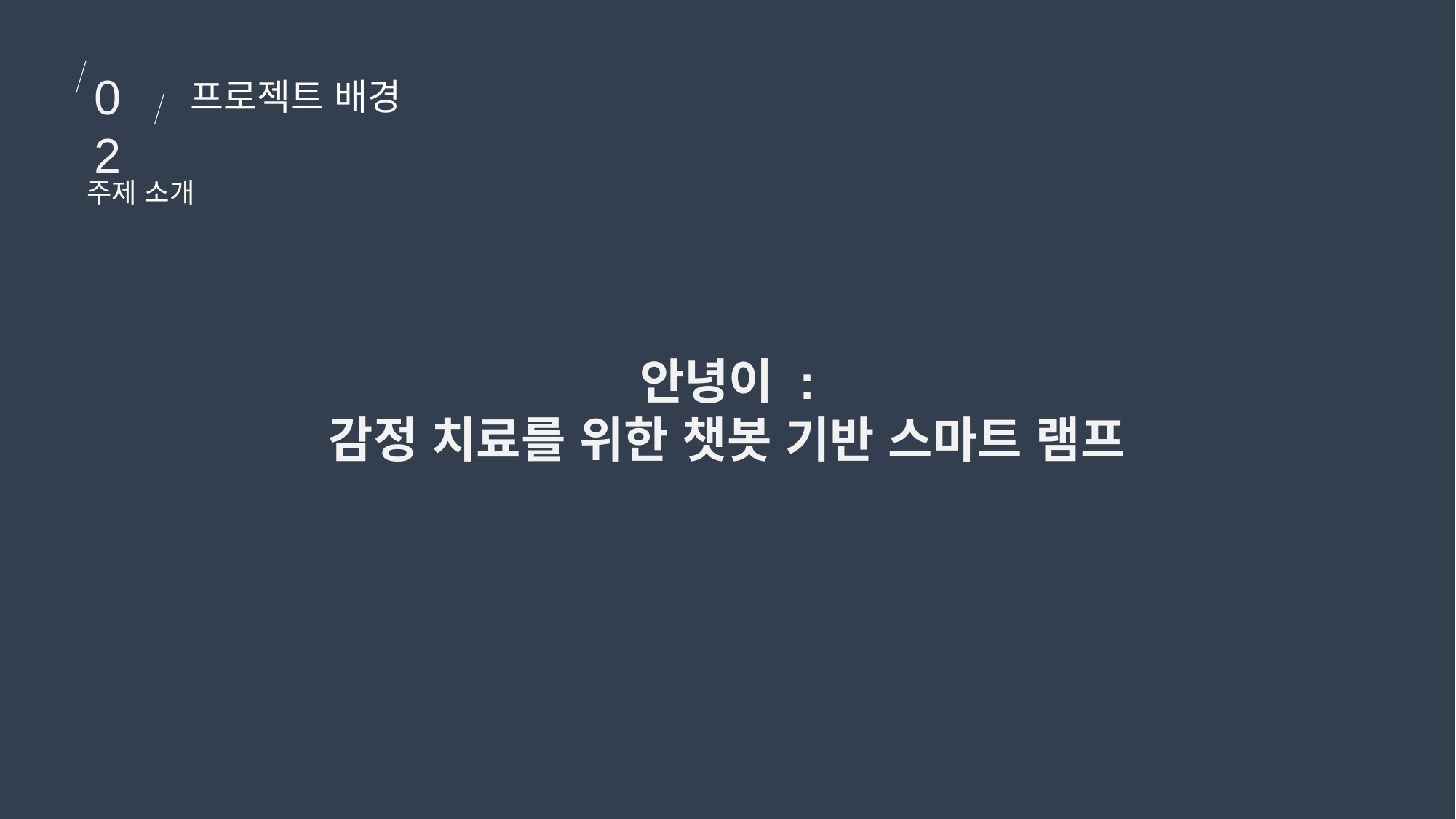

02
프로젝트 배경
주제 소개
안녕이 :
감정 치료를 위한 챗봇 기반 스마트 램프